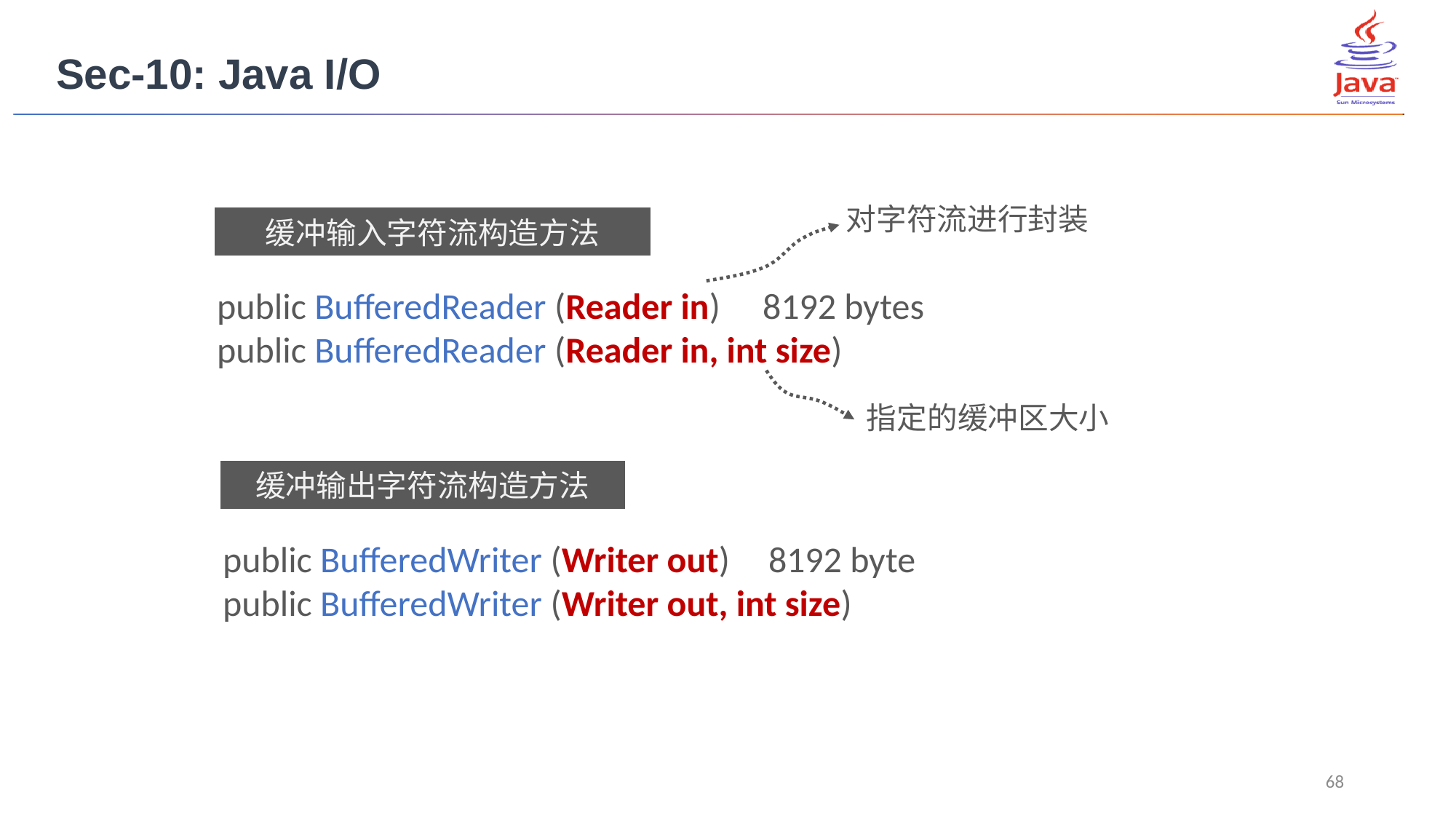

Sec-10: Java I/O
对字符流进行封装
缓冲输入字符流构造方法

public BufferedReader (Reader in)   	8192 bytes
public BufferedReader (Reader in, int size)

指定的缓冲区大小
缓冲输出字符流构造方法
public BufferedWriter (Writer out)  	8192 byte
public BufferedWriter (Writer out, int size)
68